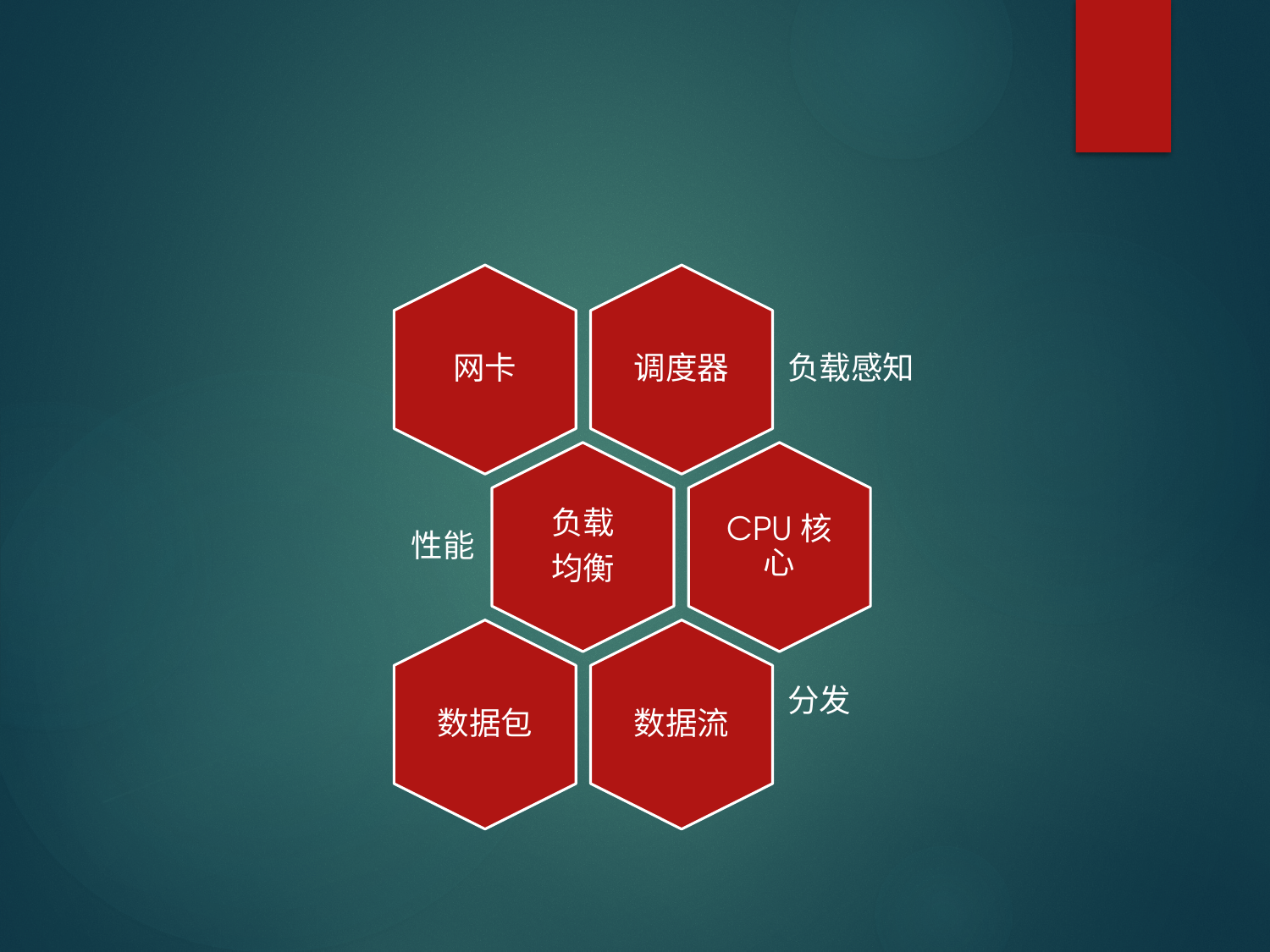

调度器
负载感知
网卡
负载
均衡
性能
CPU核心
数据流
分发

数据包